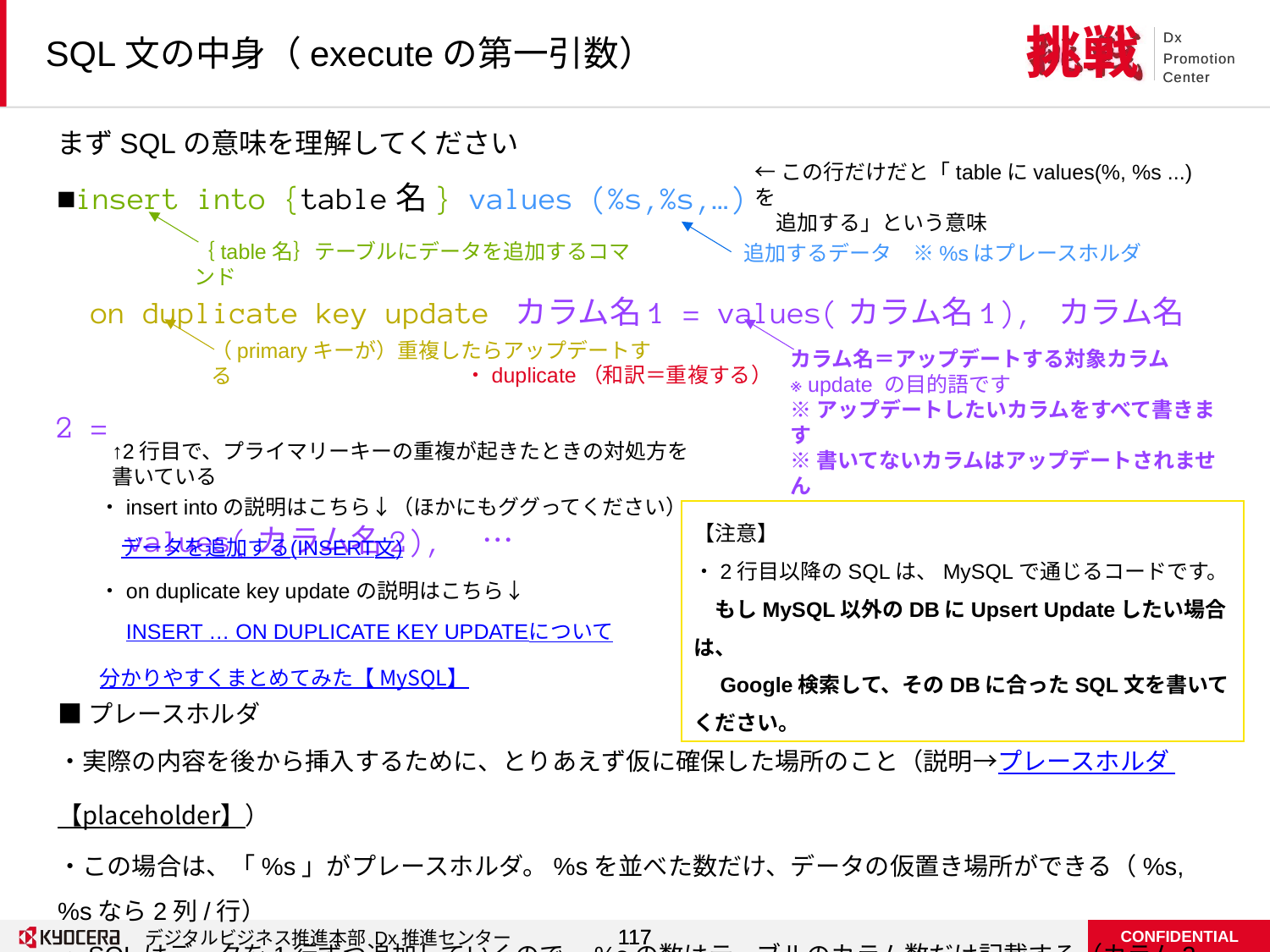

# SQL文の中身（executeの第一引数）
まずSQLの意味を理解してください
■insert into {table名} values (%s,%s,…)
  on duplicate key update カラム名1 = values(カラム名1), カラム名2 =
　　values(カラム名2),　…
←この行だけだと「tableにvalues(%, %s ...) を
　追加する」という意味
｛table名｝テーブルにデータを追加するコマンド
追加するデータ　※%sはプレースホルダ
（primaryキーが）重複したらアップデートする
カラム名＝アップデートする対象カラム
※update の目的語です
※アップデートしたいカラムをすべて書きます
※書いてないカラムはアップデートされません
※primary keyの項目は書いても書かなくても同じ
・duplicate（和訳＝重複する）
↑2行目で、プライマリーキーの重複が起きたときの対処方を書いている
・insert intoの説明はこちら↓（ほかにもググってください）
　データを追加する(INSERT文)
・on duplicate key updateの説明はこちら↓
　INSERT … ON DUPLICATE KEY UPDATEについて
分かりやすくまとめてみた【 MySQL】
【注意】
・2行目以降のSQLは、MySQLで通じるコードです。
　もしMySQL以外のDBにUpsert Updateしたい場合は、
　Google検索して、そのDBに合ったSQL文を書いてください。
■プレースホルダ
・実際の内容を後から挿入するために、とりあえず仮に確保した場所のこと（説明→プレースホルダ 【placeholder】）
・この場合は、「%s」がプレースホルダ。%sを並べた数だけ、データの仮置き場所ができる（%s, %sなら2列/行）
・SQLはデータを1行ずつ追加していくので、%sの数はテーブルのカラム数だけ記載する（カラム3つなら%s, %s, %s）
・SQLの場合、型に関わらず、プレースホルダは「%s」で良い。（「日だから%d」とかにはしなくてよい）